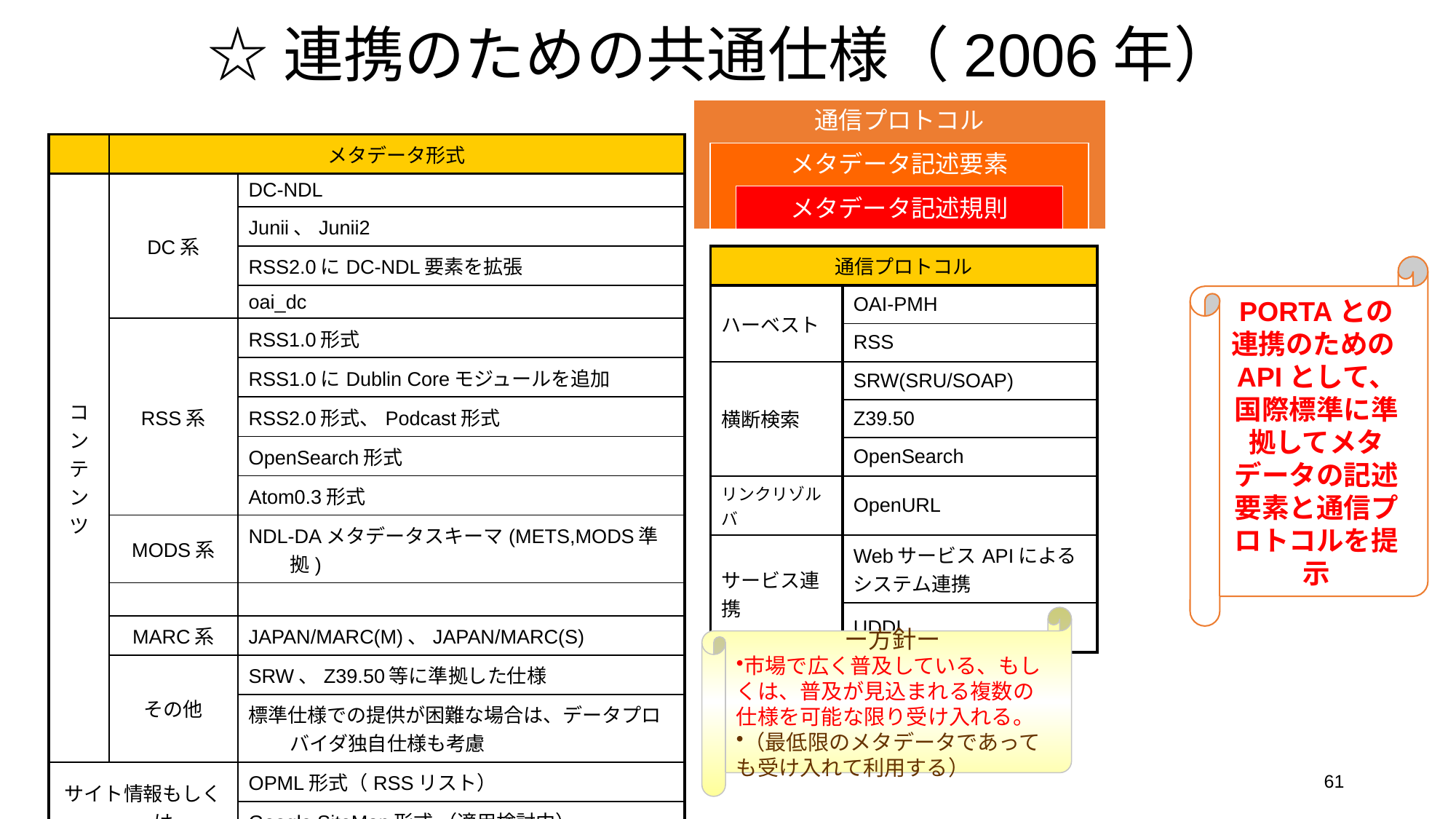

# ☆連携のための共通仕様（2006年）
通信プロトコル
|  | メタデータ形式 |  |
| --- | --- | --- |
| コ ン テ ン ツ | DC系 | DC-NDL |
|  |  | Junii、Junii2 |
|  |  | RSS2.0にDC-NDL要素を拡張 |
|  |  | oai\_dc |
|  | RSS系 | RSS1.0形式 |
|  |  | RSS1.0にDublin Coreモジュールを追加 |
|  |  | RSS2.0形式、Podcast形式 |
|  |  | OpenSearch形式 |
|  |  | Atom0.3形式 |
|  | MODS系 | NDL-DAメタデータスキーマ(METS,MODS準拠) |
|  |  |  |
|  | MARC系 | JAPAN/MARC(M)、JAPAN/MARC(S) |
|  | その他 | SRW、Z39.50等に準拠した仕様 |
|  |  | 標準仕様での提供が困難な場合は、データプロバイダ独自仕様も考慮 |
| サイト情報もしくは サイト内基点情報 |  | OPML形式（RSSリスト） |
|  |  | Google SiteMap形式 （適用検討中） |
|  |  | UDDIディレクトリ形式（拡張仕様） |
メタデータ記述要素
メタデータ記述規則
| 通信プロトコル |  |
| --- | --- |
| ハーベスト | OAI-PMH |
|  | RSS |
| 横断検索 | SRW(SRU/SOAP) |
|  | Z39.50 |
|  | OpenSearch |
| リンクリゾルバ | OpenURL |
| サービス連携 | WebサービスAPIによるシステム連携 |
|  | UDDI |
PORTAとの連携のためのAPIとして、国際標準に準拠してメタデータの記述要素と通信プロトコルを提示
ー方針ー
市場で広く普及している、もしくは、普及が見込まれる複数の仕様を可能な限り受け入れる。
（最低限のメタデータであっても受け入れて利用する）

61